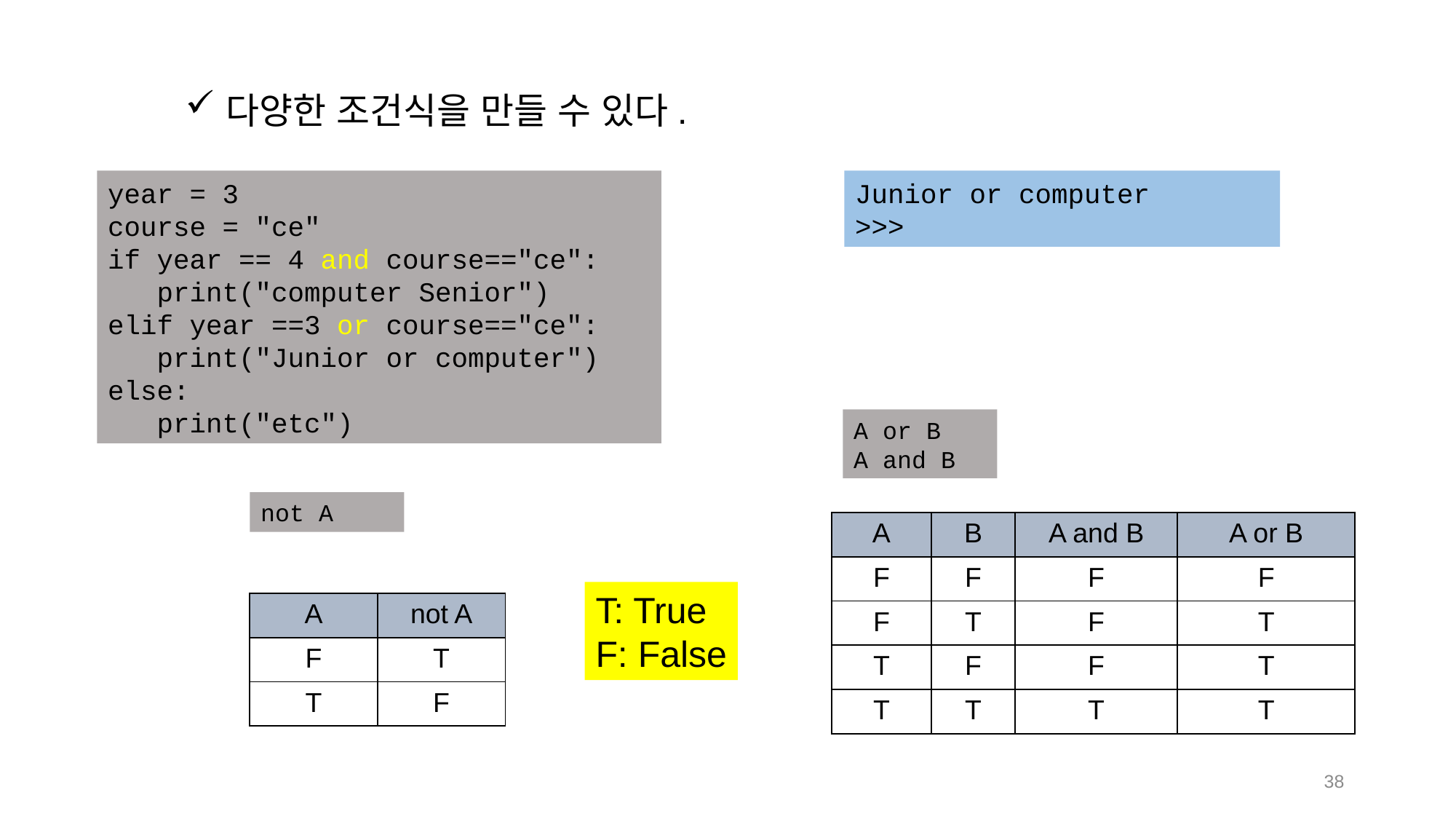

다양한 조건식을 만들 수 있다.
year = 3
course = "ce"
if year == 4 and course=="ce":
   print("computer Senior")
elif year ==3 or course=="ce":
   print("Junior or computer")
else:
   print("etc")
Junior or computer
>>>
A or B
A and B
not A
| A | B | A and B | A or B |
| --- | --- | --- | --- |
| F | F | F | F |
| F | T | F | T |
| T | F | F | T |
| T | T | T | T |
T: True
F: False
| A | not A |
| --- | --- |
| F | T |
| T | F |
38